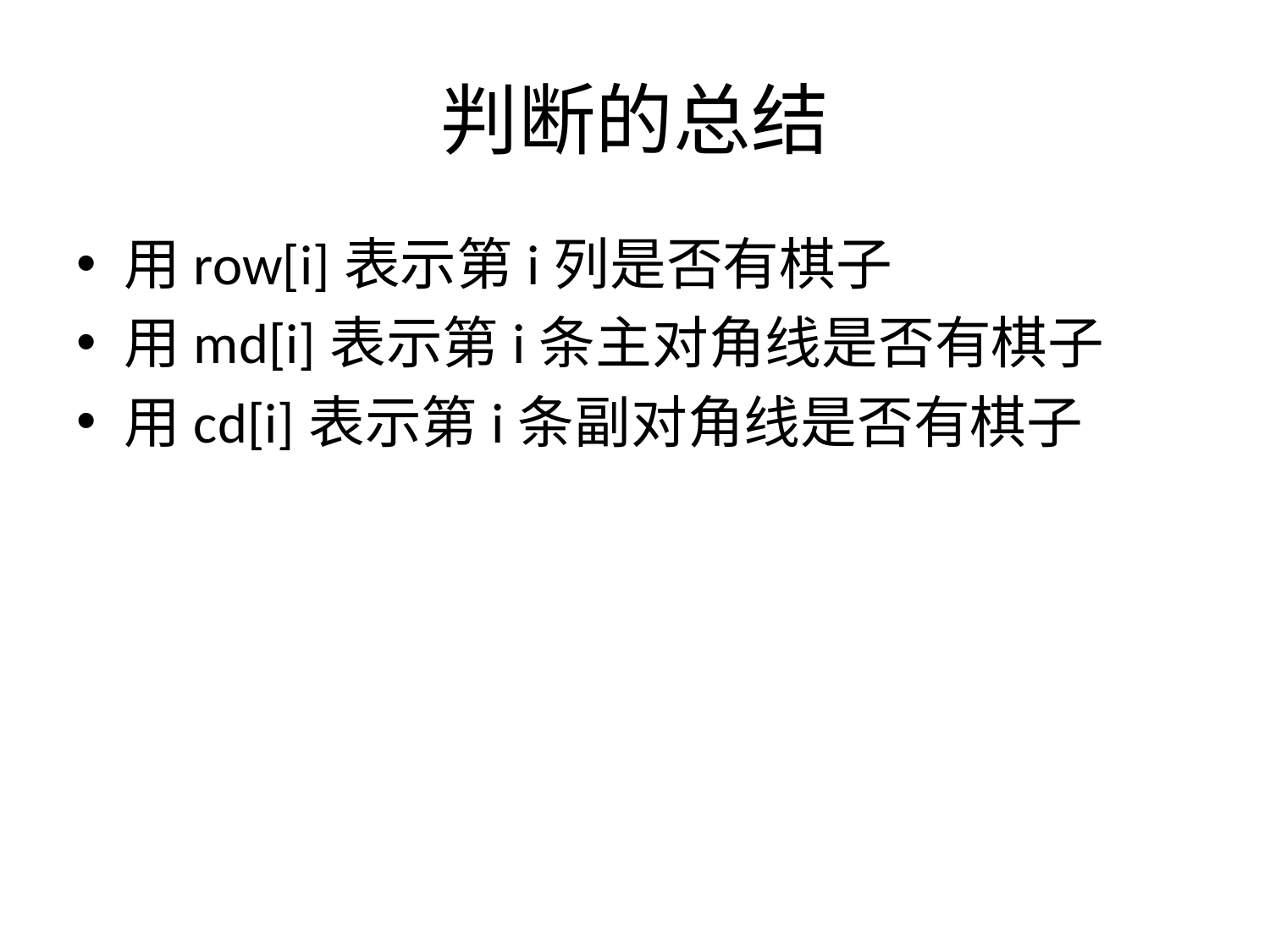

# 判断的总结
用row[i]表示第i列是否有棋子
用md[i]表示第i条主对角线是否有棋子
用cd[i]表示第i条副对角线是否有棋子